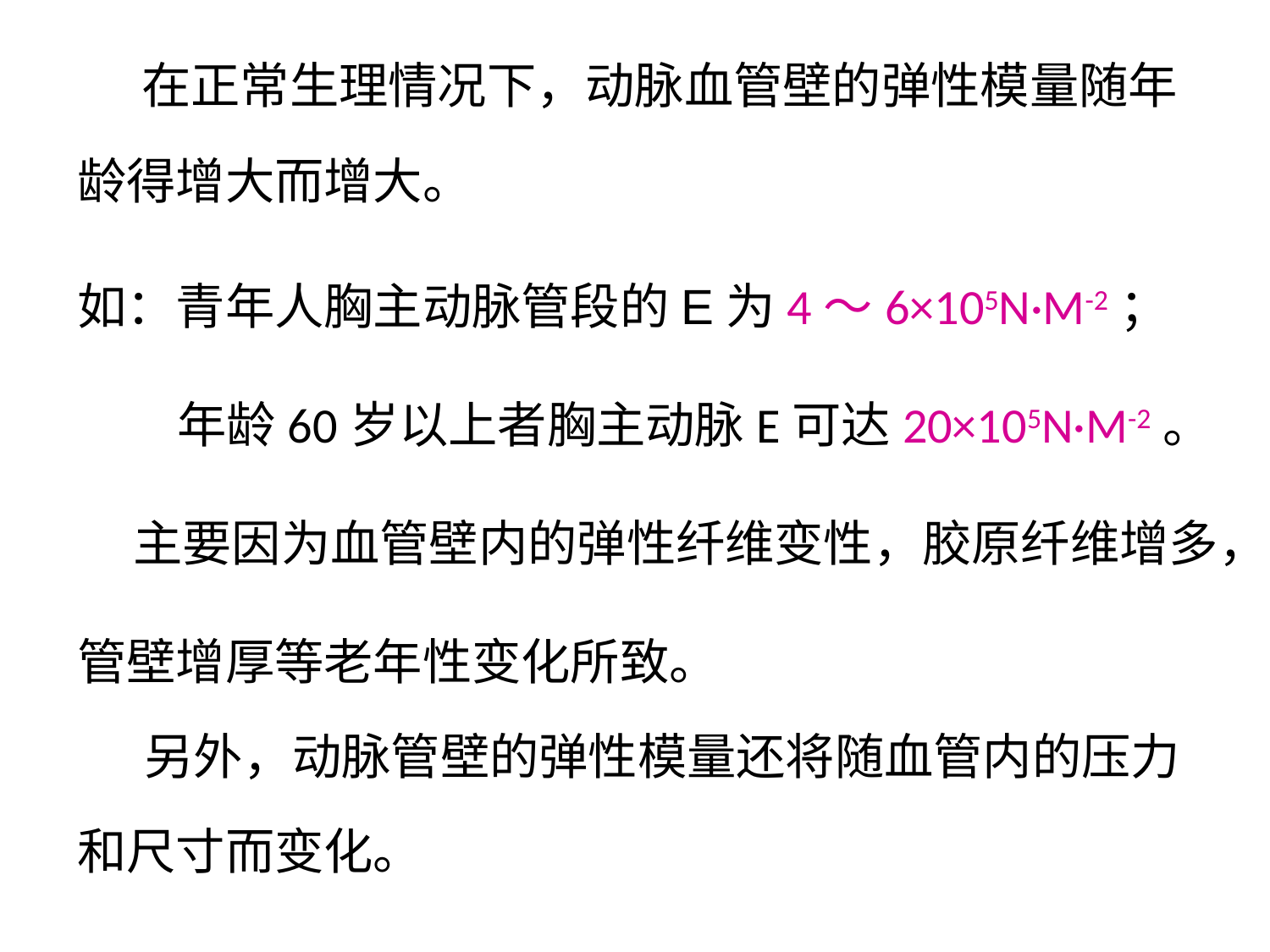

在正常生理情况下，动脉血管壁的弹性模量随年龄得增大而增大。

如：青年人胸主动脉管段的E为4～6×105N·M-2；
        年龄60岁以上者胸主动脉E可达20×105N·M-2。
    主要因为血管壁内的弹性纤维变性，胶原纤维增多，管壁增厚等老年性变化所致。
     另外，动脉管壁的弹性模量还将随血管内的压力和尺寸而变化。